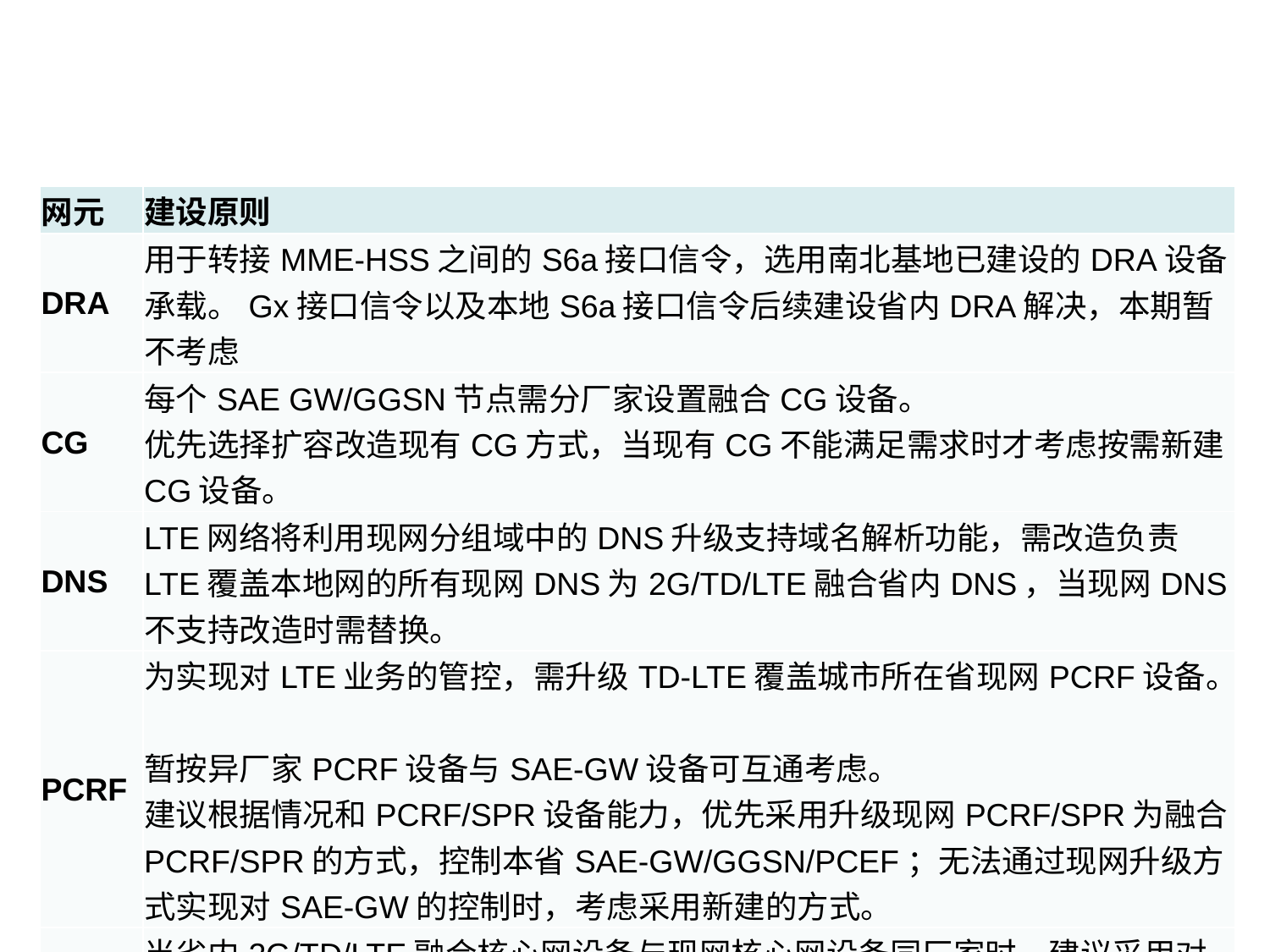

其他网元建设原则（移动）
| 网元 | 建设原则 |
| --- | --- |
| DRA | 用于转接MME-HSS之间的S6a接口信令，选用南北基地已建设的DRA设备承载。Gx接口信令以及本地S6a接口信令后续建设省内DRA解决，本期暂不考虑 |
| CG | 每个SAE GW/GGSN节点需分厂家设置融合CG设备。 优先选择扩容改造现有CG方式，当现有CG不能满足需求时才考虑按需新建CG设备。 |
| DNS | LTE网络将利用现网分组域中的DNS升级支持域名解析功能，需改造负责LTE覆盖本地网的所有现网DNS为2G/TD/LTE融合省内DNS，当现网DNS不支持改造时需替换。 |
| PCRF | 为实现对LTE业务的管控，需升级TD-LTE覆盖城市所在省现网PCRF设备。 暂按异厂家PCRF设备与SAE-GW设备可互通考虑。 建议根据情况和PCRF/SPR设备能力，优先采用升级现网PCRF/SPR为融合PCRF/SPR的方式，控制本省SAE-GW/GGSN/PCEF；无法通过现网升级方式实现对SAE-GW的控制时，考虑采用新建的方式。 |
| OMC | 当省内2G/TD/LTE融合核心网设备与现网核心网设备同厂家时，建议采用对现网OMC设备进行升级改造的方式；若异厂家，则需新建该厂家OMC来管理新建的融合核心网设备。 |